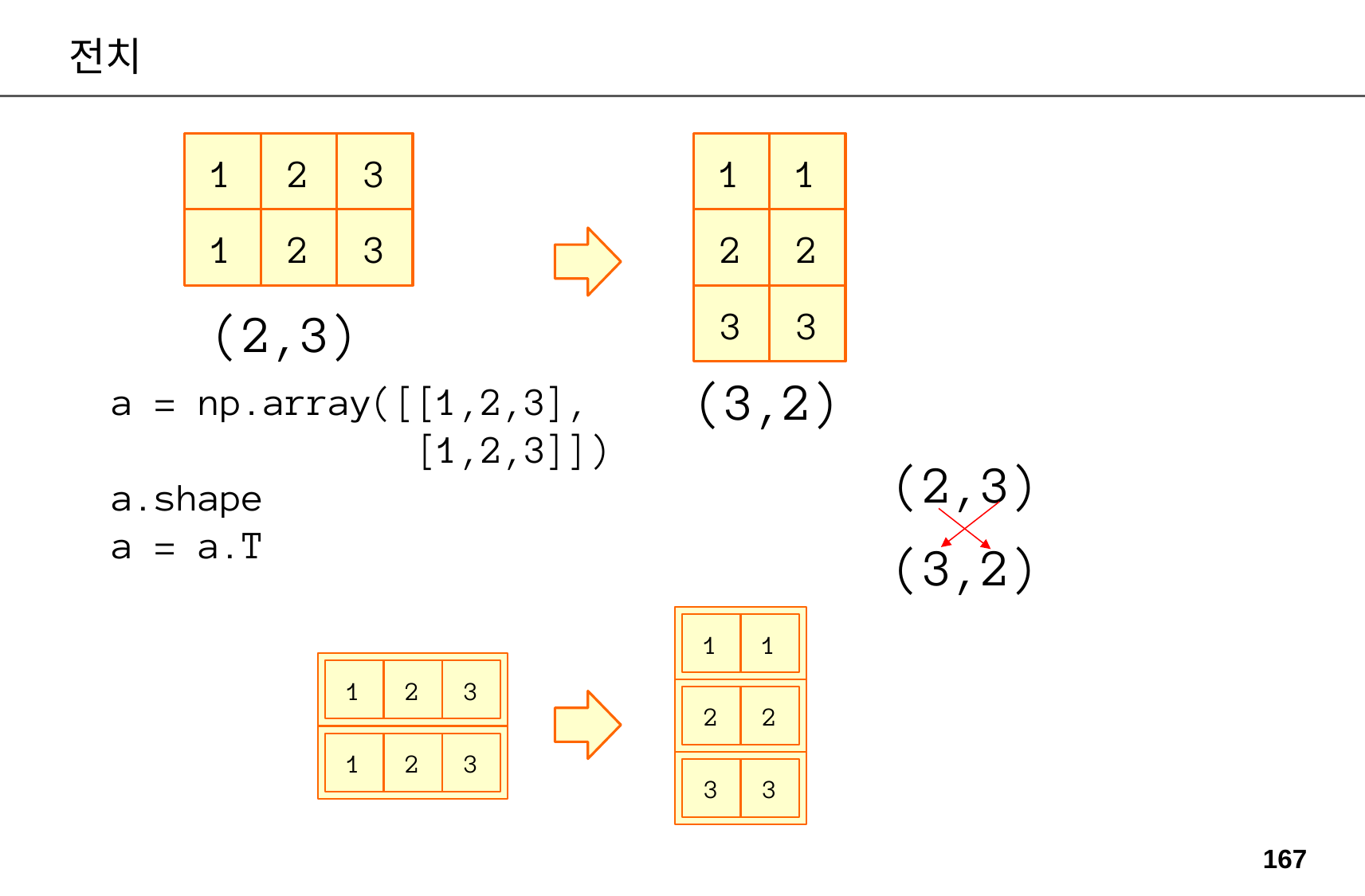

전치
1
1
3
2
1
3
2
2
2
1

3
3
(2,3)
(3,2)
a = np.array([[1,2,3],
              [1,2,3]])
a.shape
a = a.T
(2,3)
(3,2)

1
1

1
2
3

2
2

1
2
3

3
3